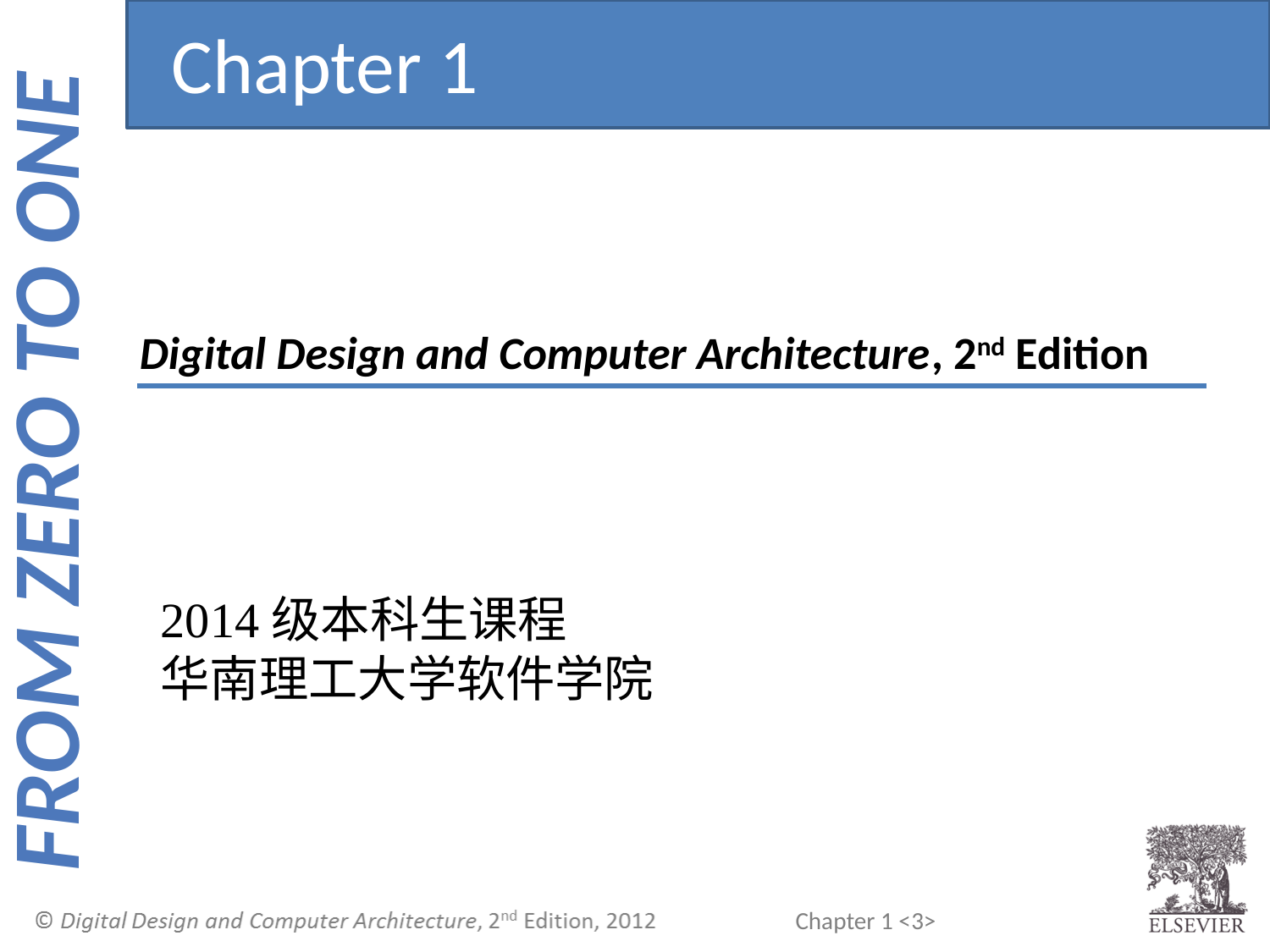

Chapter 1
Digital Design and Computer Architecture, 2nd Edition
2014级本科生课程
华南理工大学软件学院